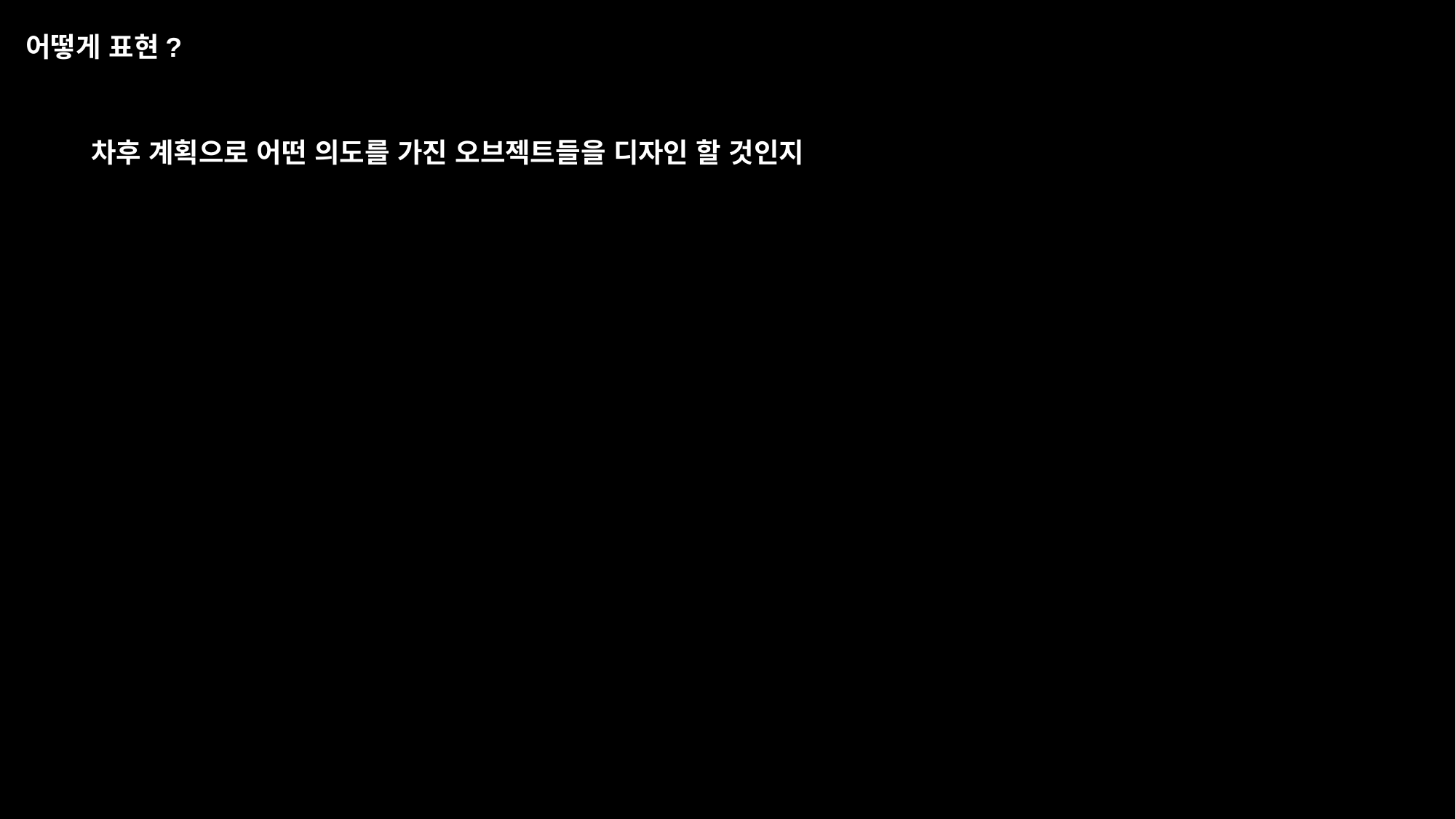

어떻게 표현?
차후 계획으로 어떤 의도를 가진 오브젝트들을 디자인 할 것인지